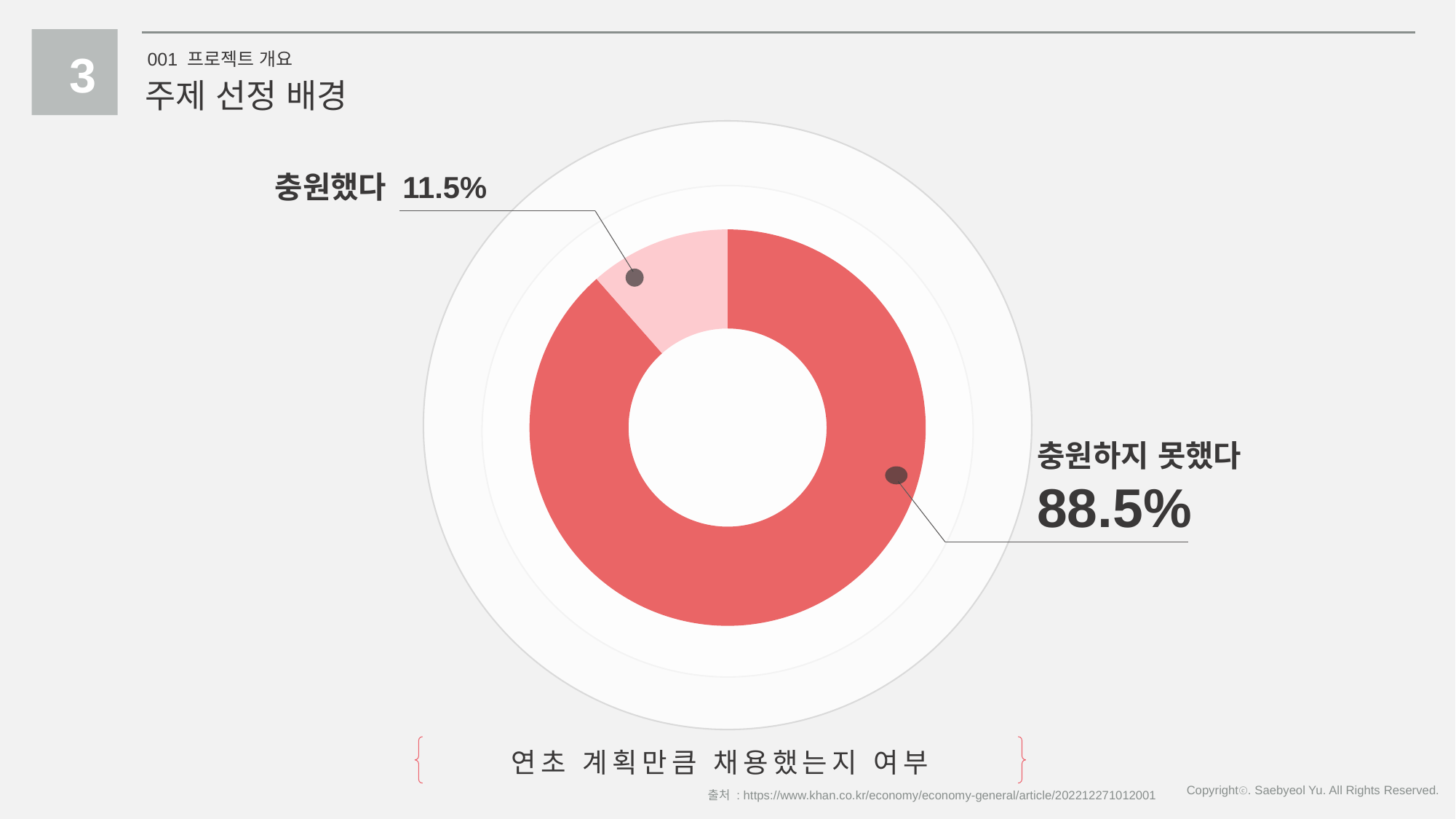

3
001 프로젝트 개요
주제 선정 배경

충원했다 11.5%

### Chart

| Category | 충원 |
|---|---|
| 충원하지 못 했다 | 0.885 |
| 충원했다 | 0.115 |
충원하지 못했다
88.5%

연초 계획만큼 채용했는지 여부
출처 : https://www.khan.co.kr/economy/economy-general/article/202212271012001